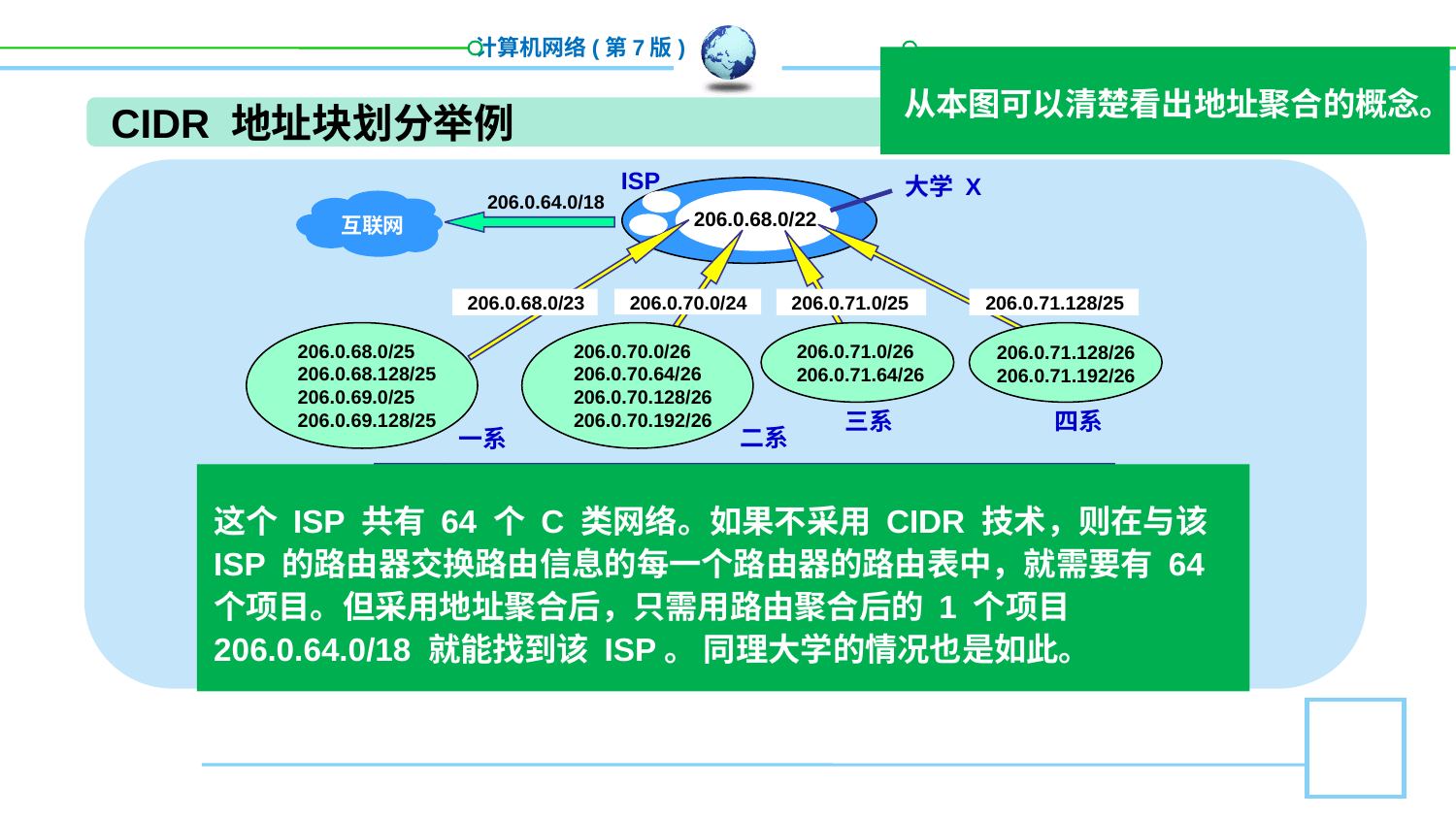

从本图可以清楚看出地址聚合的概念。
CIDR 地址块划分举例

ISP

大学 X

206.0.64.0/18

互联网

206.0.68.0/22

206.0.68.0/23
206.0.70.0/24
206.0.71.0/25
206.0.71.128/25

206.0.68.0/25
206.0.68.128/25
206.0.69.0/25
206.0.69.128/25
206.0.70.0/26
206.0.70.64/26
206.0.70.128/26
206.0.70.192/26
206.0.71.0/26
206.0.71.64/26
206.0.71.128/26
206.0.71.192/26
三系
四系
二系
一系
 单位         地址块                                   二进制表示                           地址数
   ISP    206.0.64.0/18        11001110.00000000.01*                     16384
 大学    206.0.68.0/22        11001110.00000000.010001*               1024
 一系    206.0.68.0/23        11001110.00000000.0100010*               512
 二系    206.0.70.0/24        11001110.00000000.01000110.*            256
 三系    206.0.71.0/25        11001110.00000000.01000111.0*          128
 四系    206.0.71.128/25    11001110.00000000.01000111.1*          128

这个 ISP 共有 64 个 C 类网络。如果不采用 CIDR 技术，则在与该 ISP 的路由器交换路由信息的每一个路由器的路由表中，就需要有 64 个项目。但采用地址聚合后，只需用路由聚合后的 1 个项目 206.0.64.0/18 就能找到该 ISP。 同理大学的情况也是如此。